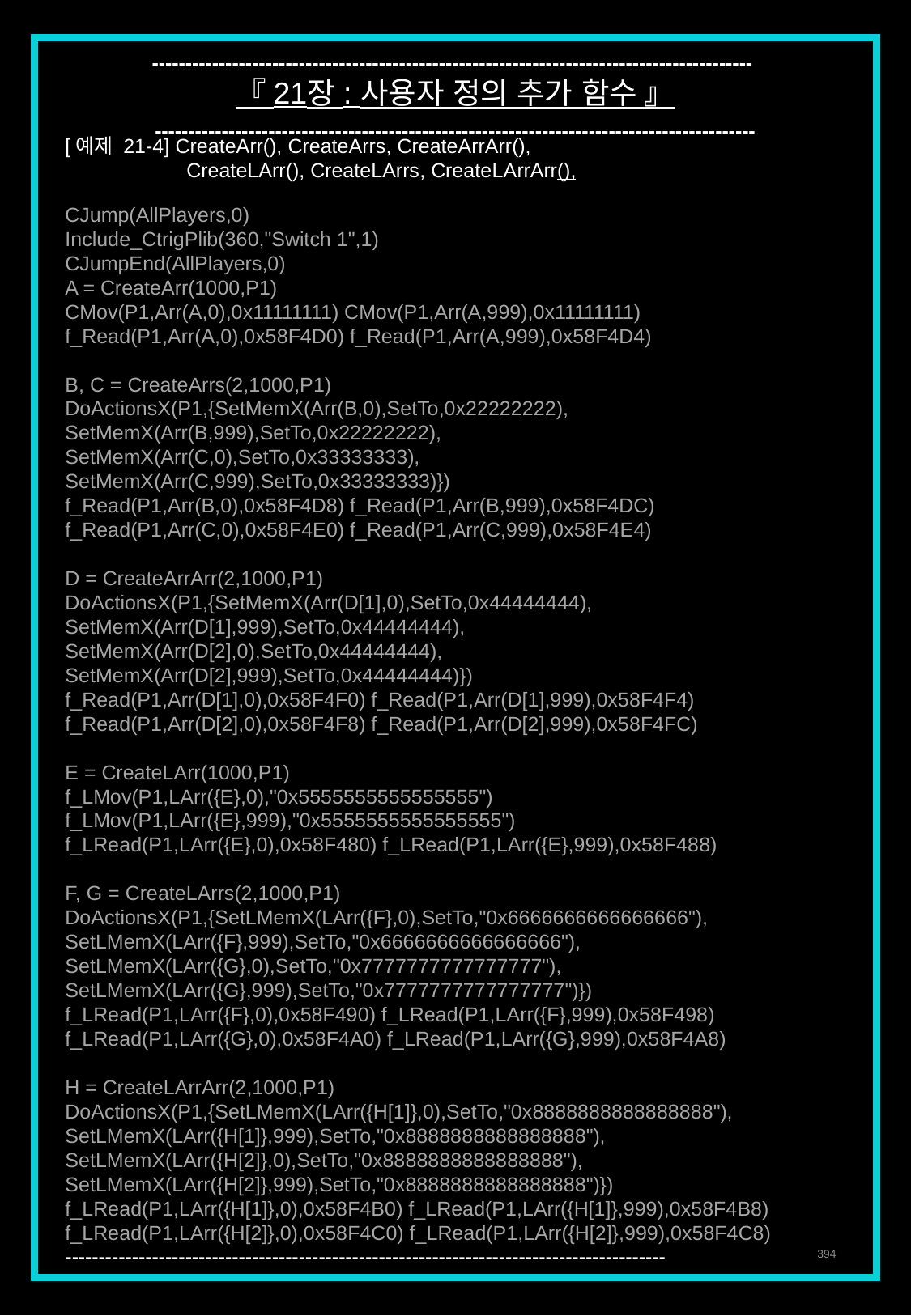

------------------------------------------------------------------------------------------
『 21장 : 사용자 정의 추가 함수 』
------------------------------------------------------------------------------------------
[예제 21-4] CreateArr(), CreateArrs, CreateArrArr(),
	CreateLArr(), CreateLArrs, CreateLArrArr(),

CJump(AllPlayers,0)
Include_CtrigPlib(360,"Switch 1",1)
CJumpEnd(AllPlayers,0)
A = CreateArr(1000,P1)
CMov(P1,Arr(A,0),0x11111111) CMov(P1,Arr(A,999),0x11111111)
f_Read(P1,Arr(A,0),0x58F4D0) f_Read(P1,Arr(A,999),0x58F4D4)

B, C = CreateArrs(2,1000,P1)
DoActionsX(P1,{SetMemX(Arr(B,0),SetTo,0x22222222),
SetMemX(Arr(B,999),SetTo,0x22222222),
SetMemX(Arr(C,0),SetTo,0x33333333),
SetMemX(Arr(C,999),SetTo,0x33333333)})
f_Read(P1,Arr(B,0),0x58F4D8) f_Read(P1,Arr(B,999),0x58F4DC)
f_Read(P1,Arr(C,0),0x58F4E0) f_Read(P1,Arr(C,999),0x58F4E4)

D = CreateArrArr(2,1000,P1)
DoActionsX(P1,{SetMemX(Arr(D[1],0),SetTo,0x44444444),
SetMemX(Arr(D[1],999),SetTo,0x44444444),
SetMemX(Arr(D[2],0),SetTo,0x44444444),
SetMemX(Arr(D[2],999),SetTo,0x44444444)})
f_Read(P1,Arr(D[1],0),0x58F4F0) f_Read(P1,Arr(D[1],999),0x58F4F4)
f_Read(P1,Arr(D[2],0),0x58F4F8) f_Read(P1,Arr(D[2],999),0x58F4FC)

E = CreateLArr(1000,P1)
f_LMov(P1,LArr({E},0),"0x5555555555555555")
f_LMov(P1,LArr({E},999),"0x5555555555555555")
f_LRead(P1,LArr({E},0),0x58F480) f_LRead(P1,LArr({E},999),0x58F488)

F, G = CreateLArrs(2,1000,P1)
DoActionsX(P1,{SetLMemX(LArr({F},0),SetTo,"0x6666666666666666"),
SetLMemX(LArr({F},999),SetTo,"0x6666666666666666"),
SetLMemX(LArr({G},0),SetTo,"0x7777777777777777"),
SetLMemX(LArr({G},999),SetTo,"0x7777777777777777")})
f_LRead(P1,LArr({F},0),0x58F490) f_LRead(P1,LArr({F},999),0x58F498)
f_LRead(P1,LArr({G},0),0x58F4A0) f_LRead(P1,LArr({G},999),0x58F4A8)

H = CreateLArrArr(2,1000,P1)
DoActionsX(P1,{SetLMemX(LArr({H[1]},0),SetTo,"0x8888888888888888"),
SetLMemX(LArr({H[1]},999),SetTo,"0x8888888888888888"),
SetLMemX(LArr({H[2]},0),SetTo,"0x8888888888888888"),
SetLMemX(LArr({H[2]},999),SetTo,"0x8888888888888888")})
f_LRead(P1,LArr({H[1]},0),0x58F4B0) f_LRead(P1,LArr({H[1]},999),0x58F4B8)
f_LRead(P1,LArr({H[2]},0),0x58F4C0) f_LRead(P1,LArr({H[2]},999),0x58F4C8)
------------------------------------------------------------------------------------------
394